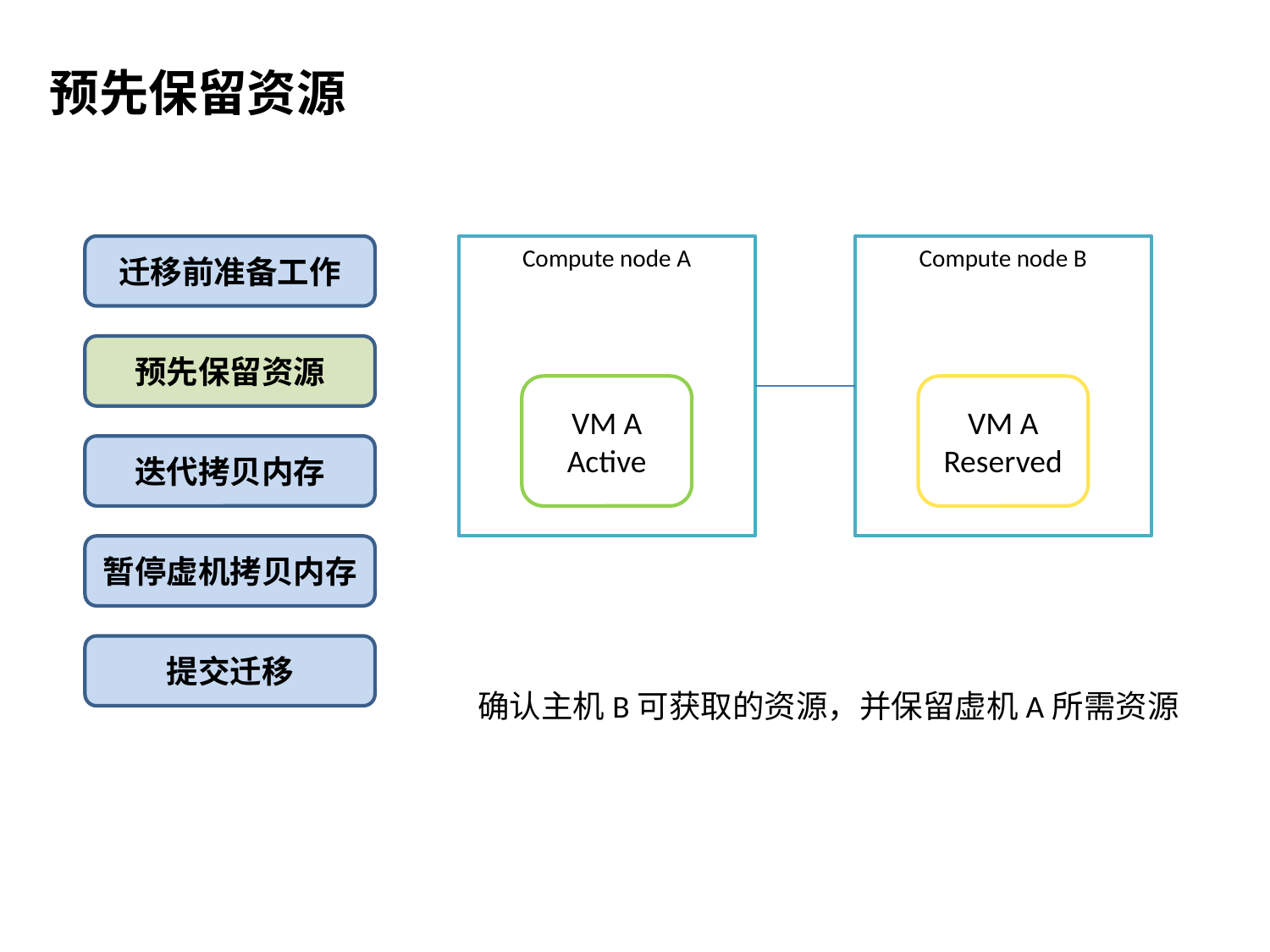

预先保留资源
迁移前准备工作
Compute node A
Compute node B
预先保留资源
VM A
Active
VM A
Reserved
迭代拷贝内存
暂停虚机拷贝内存
提交迁移
确认主机B可获取的资源，并保留虚机A所需资源